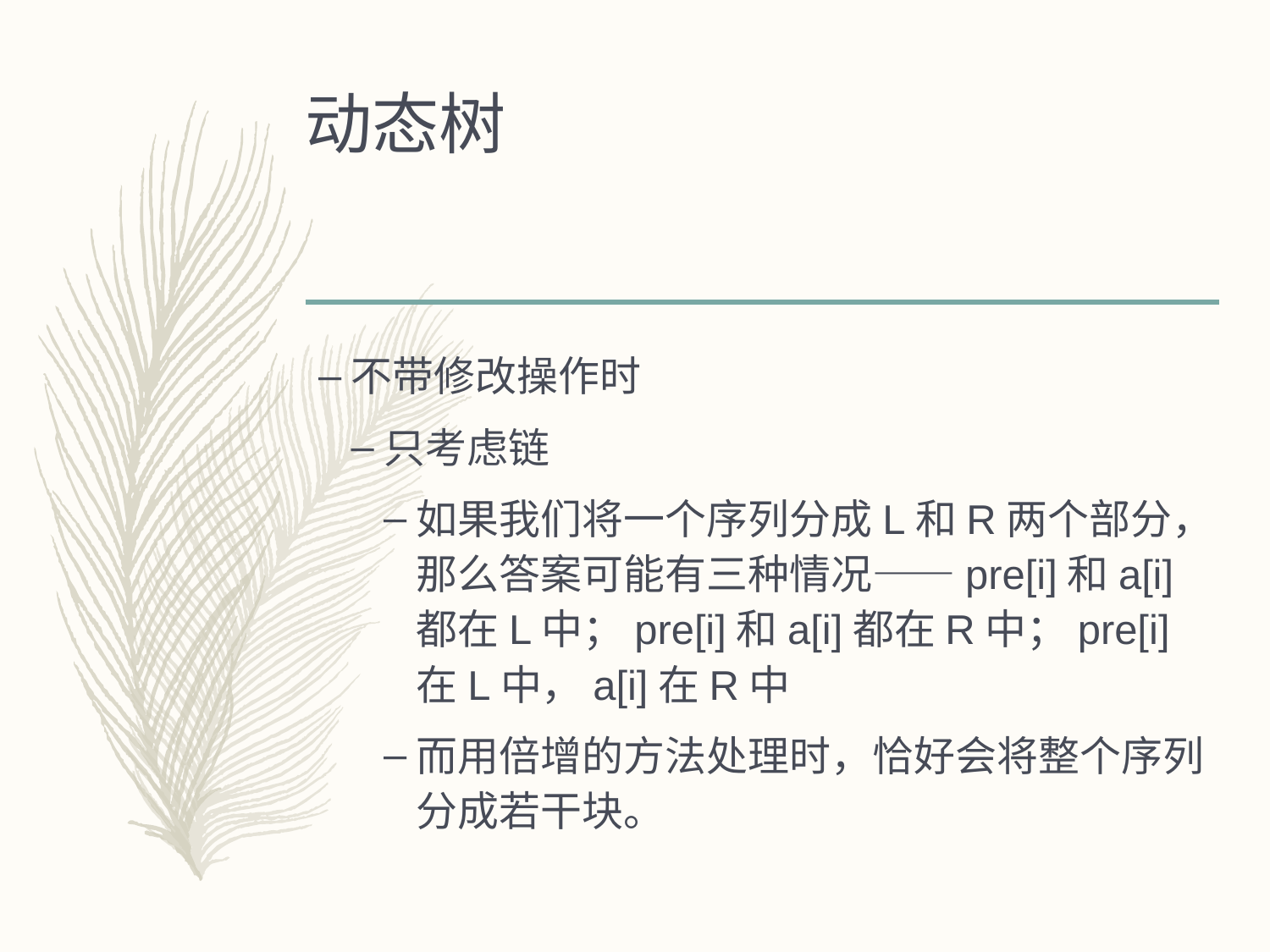

# 动态树
不带修改操作时
只考虑链
如果我们将一个序列分成L和R两个部分，那么答案可能有三种情况——pre[i]和a[i]都在L中；pre[i]和a[i]都在R中；pre[i]在L中，a[i]在R中
而用倍增的方法处理时，恰好会将整个序列分成若干块。